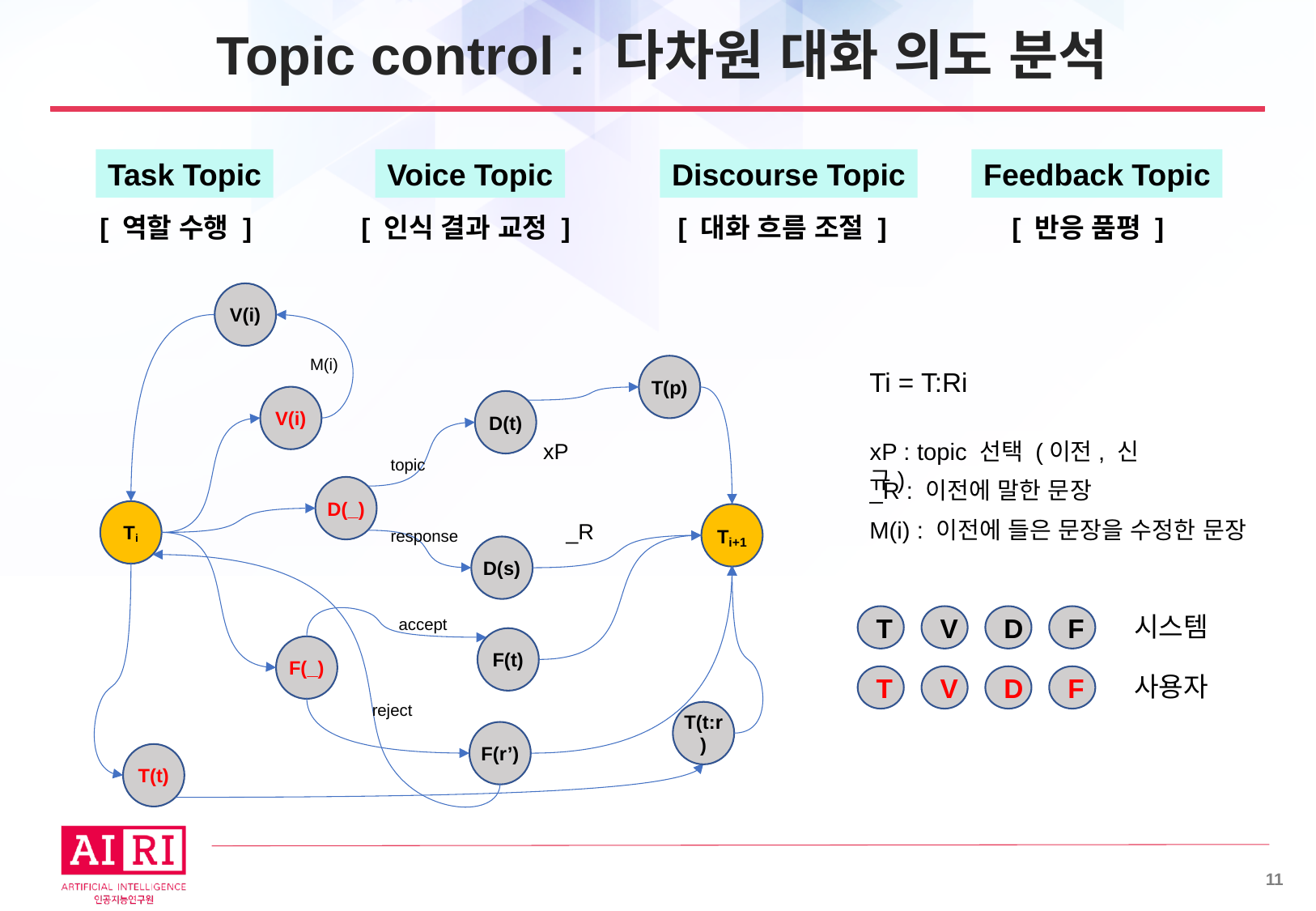

# Topic control : 다차원 대화 의도 분석
Task Topic
[ 역할 수행 ]
Voice Topic
[ 인식 결과 교정 ]
Discourse Topic
[ 대화 흐름 조절 ]
Feedback Topic
[ 반응 품평 ]
V(i)
M(i)
T(p)
V(i)
D(t)
xP
topic
D(_)
Ti
Ti+1
_R
response
D(s)
accept
F(t)
F(_)
reject
T(t:r)
F(r’)
T(t)
Ti = T:Ri
xP : topic 선택 (이전, 신규)
_R : 이전에 말한 문장
M(i) : 이전에 들은 문장을 수정한 문장
시스템
T
V
D
F
사용자
T
V
D
F